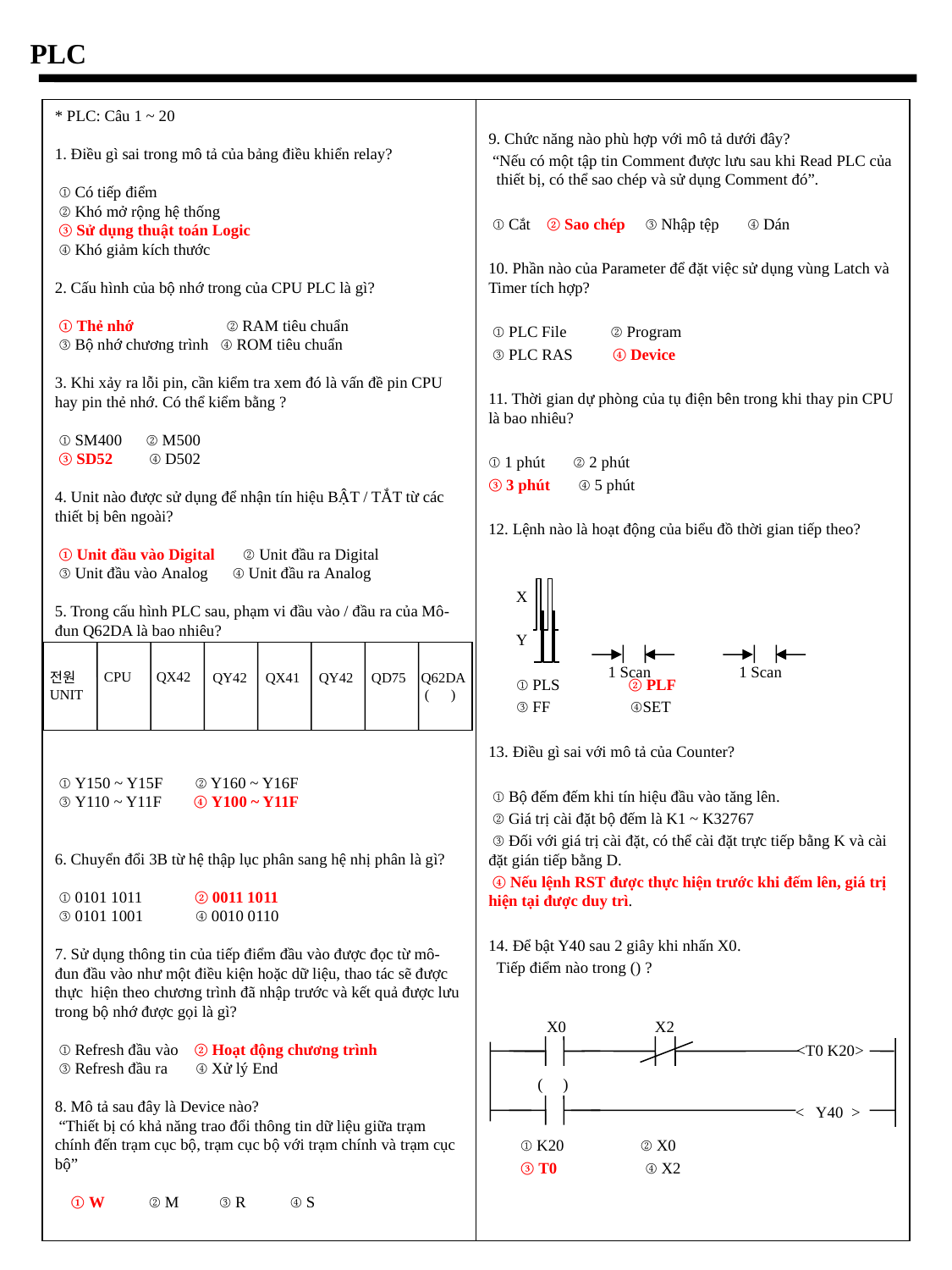

PLC

* PLC: Câu 1 ~ 20

1. Điều gì sai trong mô tả của bảng điều khiển relay?

 ① Có tiếp điểm
 ② Khó mở rộng hệ thống
 ③ Sử dụng thuật toán Logic
 ④ Khó giảm kích thước

2. Cấu hình của bộ nhớ trong của CPU PLC là gì?

 ① Thẻ nhớ                       ② RAM tiêu chuẩn
 ③ Bộ nhớ chương trình   ④ ROM tiêu chuẩn

3. Khi xảy ra lỗi pin, cần kiểm tra xem đó là vấn đề pin CPU    hay pin thẻ nhớ. Có thể kiểm bằng ?

 ① SM400      ② M500
 ③ SD52         ④ D502

4. Unit nào được sử dụng để nhận tín hiệu BẬT / TẮT từ các     thiết bị bên ngoài?

 ① Unit đầu vào Digital       ② Unit đầu ra Digital
 ③ Unit đầu vào Analog      ④ Unit đầu ra Analog

5. Trong cấu hình PLC sau, phạm vi đầu vào / đầu ra của Mô-đun Q62DA là bao nhiêu?

 ① Y150 ~ Y15F        ② Y160 ~ Y16F
 ③ Y110 ~ Y11F        ④ Y100 ~ Y11F

6. Chuyển đổi 3B từ hệ thập lục phân sang hệ nhị phân là gì?

 ① 0101 1011             ② 0011 1011
 ③ 0101 1001             ④ 0010 0110

7. Sử dụng thông tin của tiếp điểm đầu vào được đọc từ mô-đun đầu vào như một điều kiện hoặc dữ liệu, thao tác sẽ được thực  hiện theo chương trình đã nhập trước và kết quả được lưu trong bộ nhớ được gọi là gì?

 ① Refresh đầu vào    ② Hoạt động chương trình
 ③ Refresh đầu ra       ④ Xử lý End

8. Mô tả sau đây là Device nào?
 “Thiết bị có khả năng trao đổi thông tin dữ liệu giữa trạm chính đến trạm cục bộ, trạm cục bộ với trạm chính và trạm cục bộ”

    ① W           ② M          ③ R           ④ S

9. Chức năng nào phù hợp với mô tả dưới đây?
 “Nếu có một tập tin Comment được lưu sau khi Read PLC của    thiết bị, có thể sao chép và sử dụng Comment đó”.

 ① Cắt    ② Sao chép     ③ Nhập tệp       ④ Dán

10. Phần nào của Parameter để đặt việc sử dụng vùng Latch và Timer tích hợp?

 ① PLC File           ② Program
 ③ PLC RAS          ④ Device

11. Thời gian dự phòng của tụ điện bên trong khi thay pin CPU là bao nhiêu?

① 1 phút       ② 2 phút
③ 3 phút       ④ 5 phút

12. Lệnh nào là hoạt động của biểu đồ thời gian tiếp theo?

       ① PLS                 ② PLF
       ③ FF                    ④SET

13. Điều gì sai với mô tả của Counter?

 ① Bộ đếm đếm khi tín hiệu đầu vào tăng lên.
 ② Giá trị cài đặt bộ đếm là K1 ~ K32767
 ③ Đối với giá trị cài đặt, có thể cài đặt trực tiếp bằng K và cài đặt gián tiếp bằng D.
 ④ Nếu lệnh RST được thực hiện trước khi đếm lên, giá trị hiện tại được duy trì.

14. Để bật Y40 sau 2 giây khi nhấn X0.
  Tiếp điểm nào trong () ?

        ① K20                   ② X0
        ③ T0                      ④ X2

X

Y

1 Scan

1 Scan

 CPU
QX42

QY42
전원
UNIT
 QD75

Q62DA
 (      )
QX41
QY42

 X0

X2
<T0 K20>

  (     )

<   Y40  >